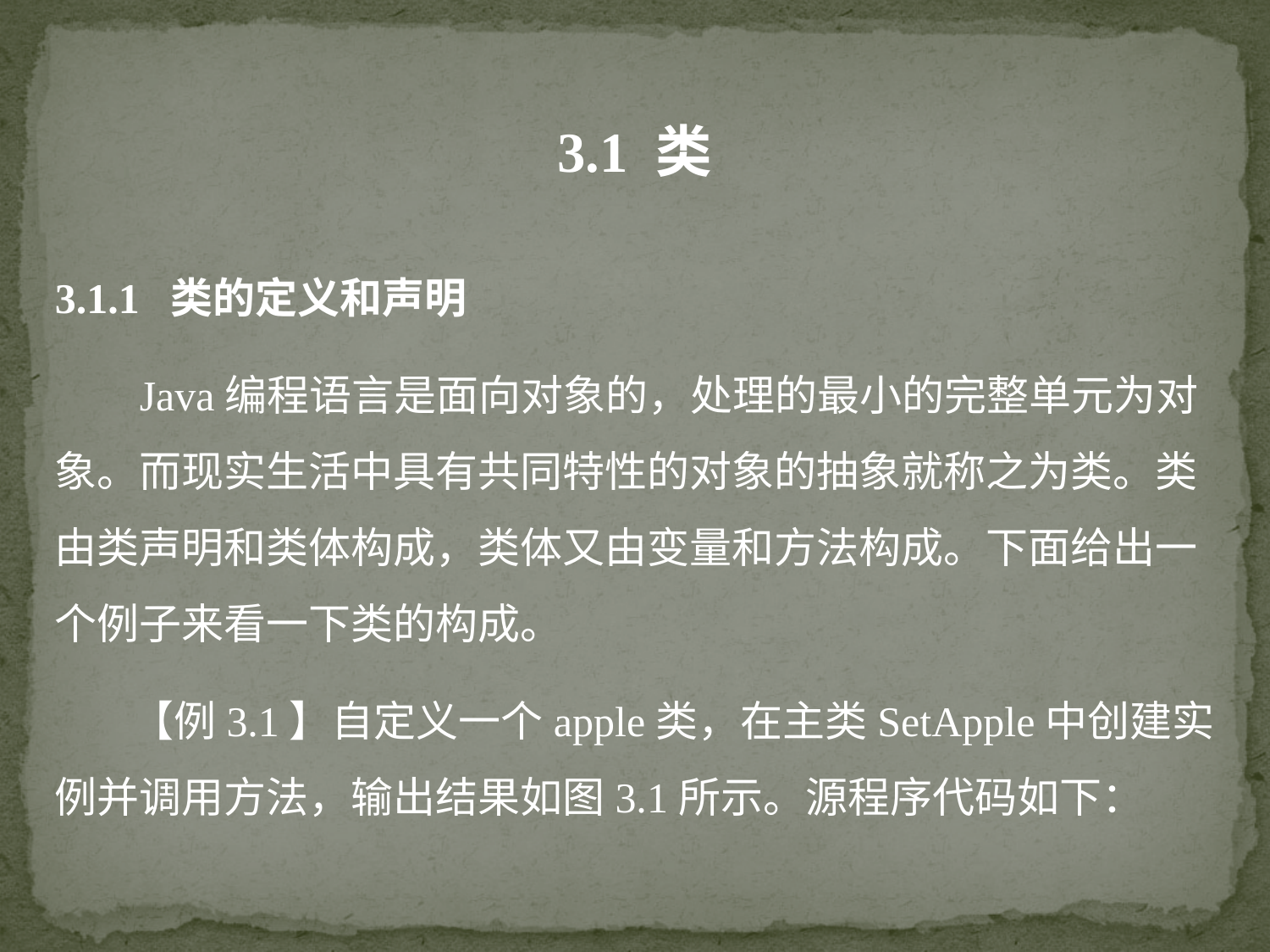

3.1 类
3.1.1  类的定义和声明
        Java编程语言是面向对象的，处理的最小的完整单元为对象。而现实生活中具有共同特性的对象的抽象就称之为类。类由类声明和类体构成，类体又由变量和方法构成。下面给出一个例子来看一下类的构成。
       【例3.1】自定义一个apple类，在主类SetApple中创建实例并调用方法，输出结果如图3.1所示。源程序代码如下：